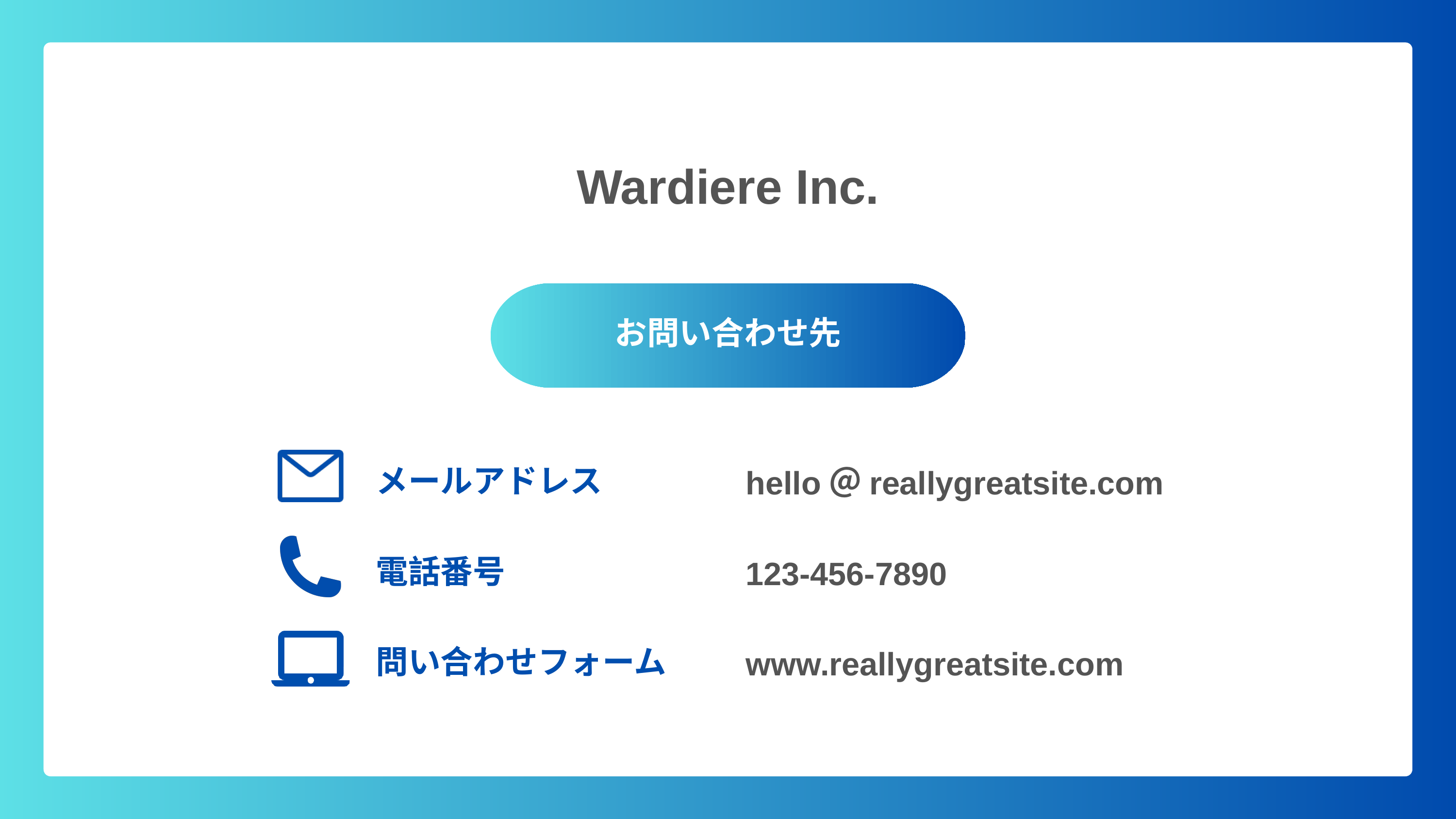

Wardiere Inc.

お問い合わせ先

メールアドレス

電話番号

問い合わせフォーム
hello＠reallygreatsite.com

123-456-7890

www.reallygreatsite.com